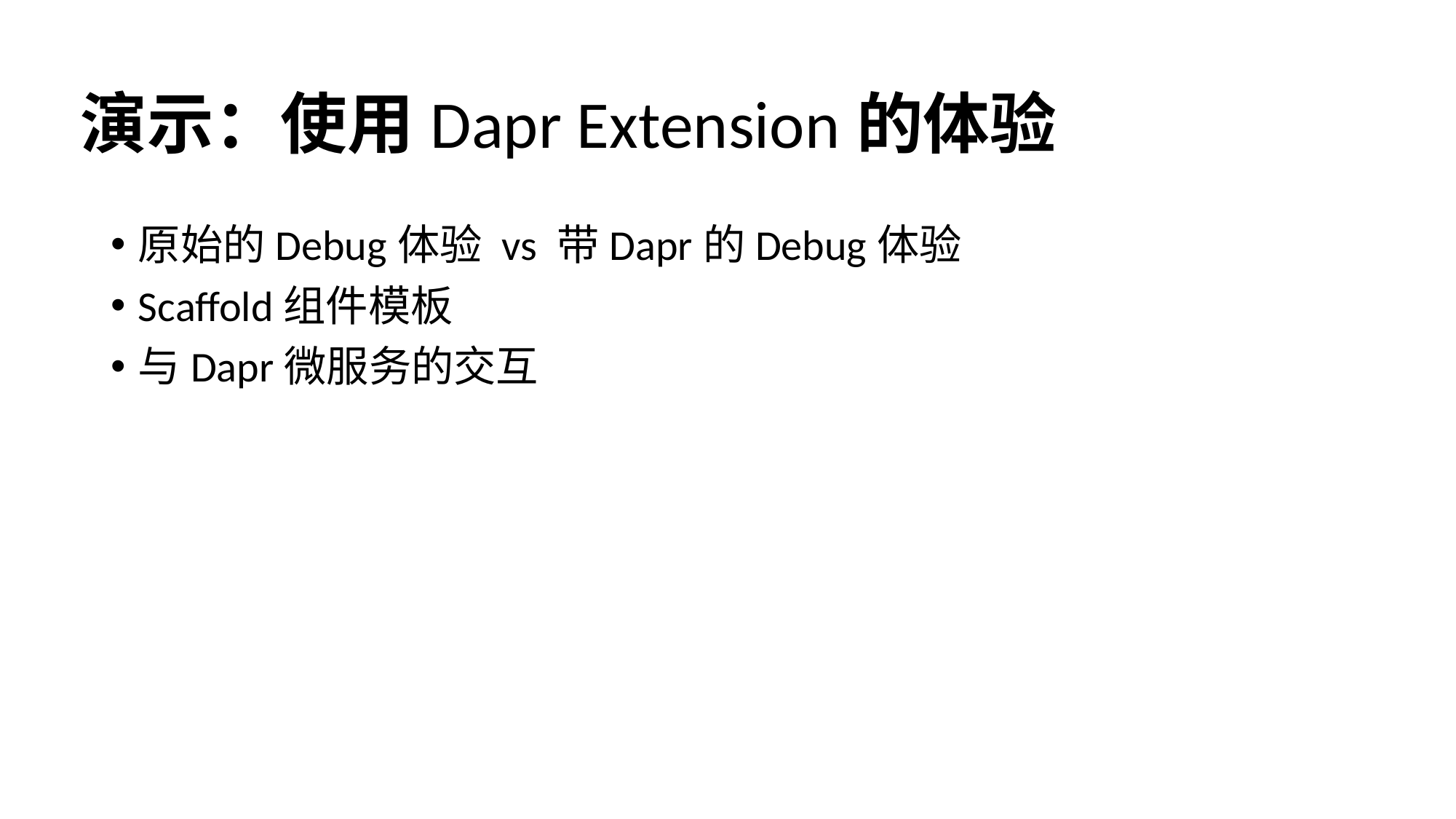

# 演示：使用Dapr Extension的体验
原始的Debug体验 vs 带Dapr的Debug体验
Scaffold组件模板
与Dapr微服务的交互